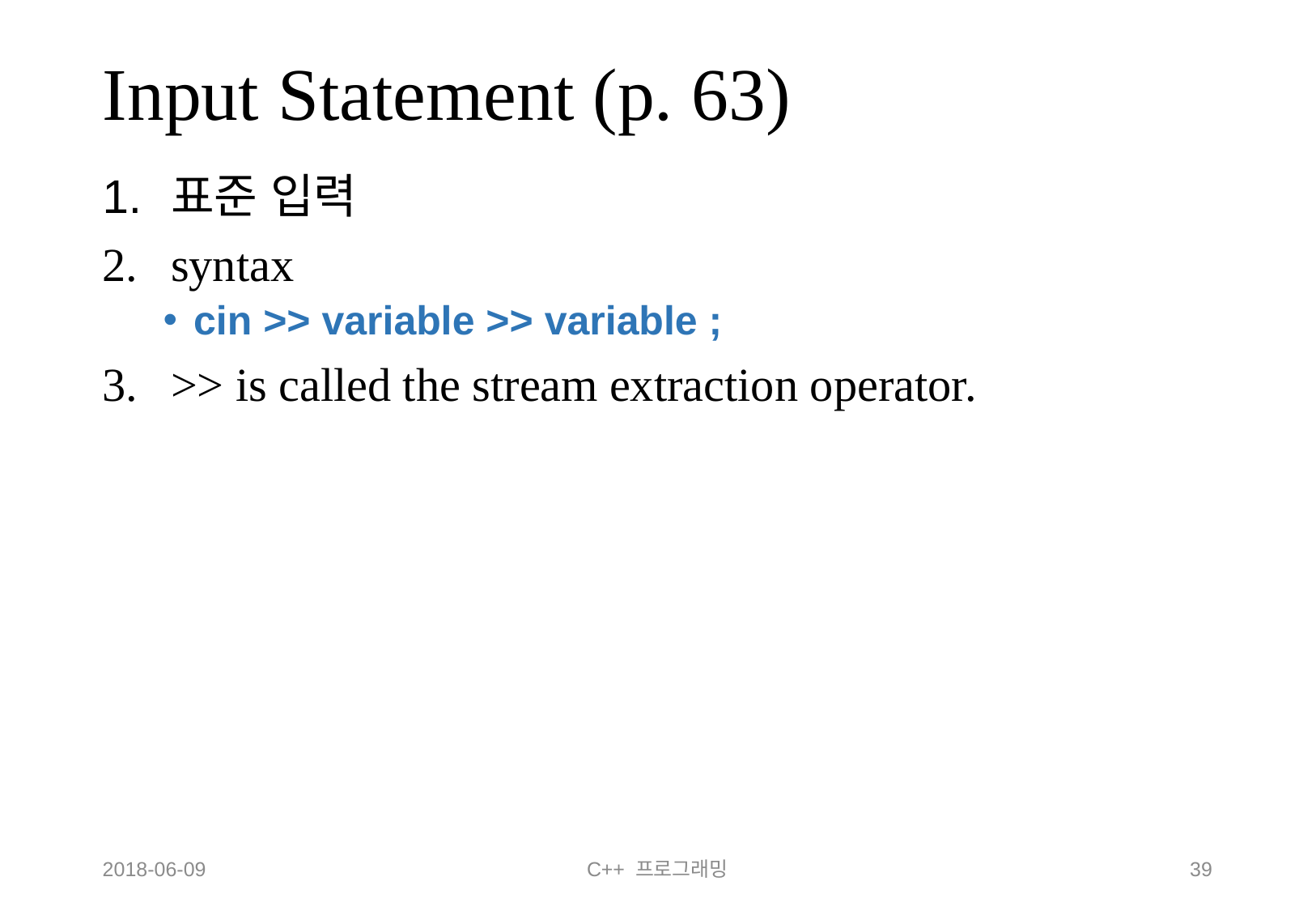

# Input Statement (p. 63)
표준 입력
syntax
cin >> variable >> variable ;
>> is called the stream extraction operator.
2018-06-09
C++ 프로그래밍
39